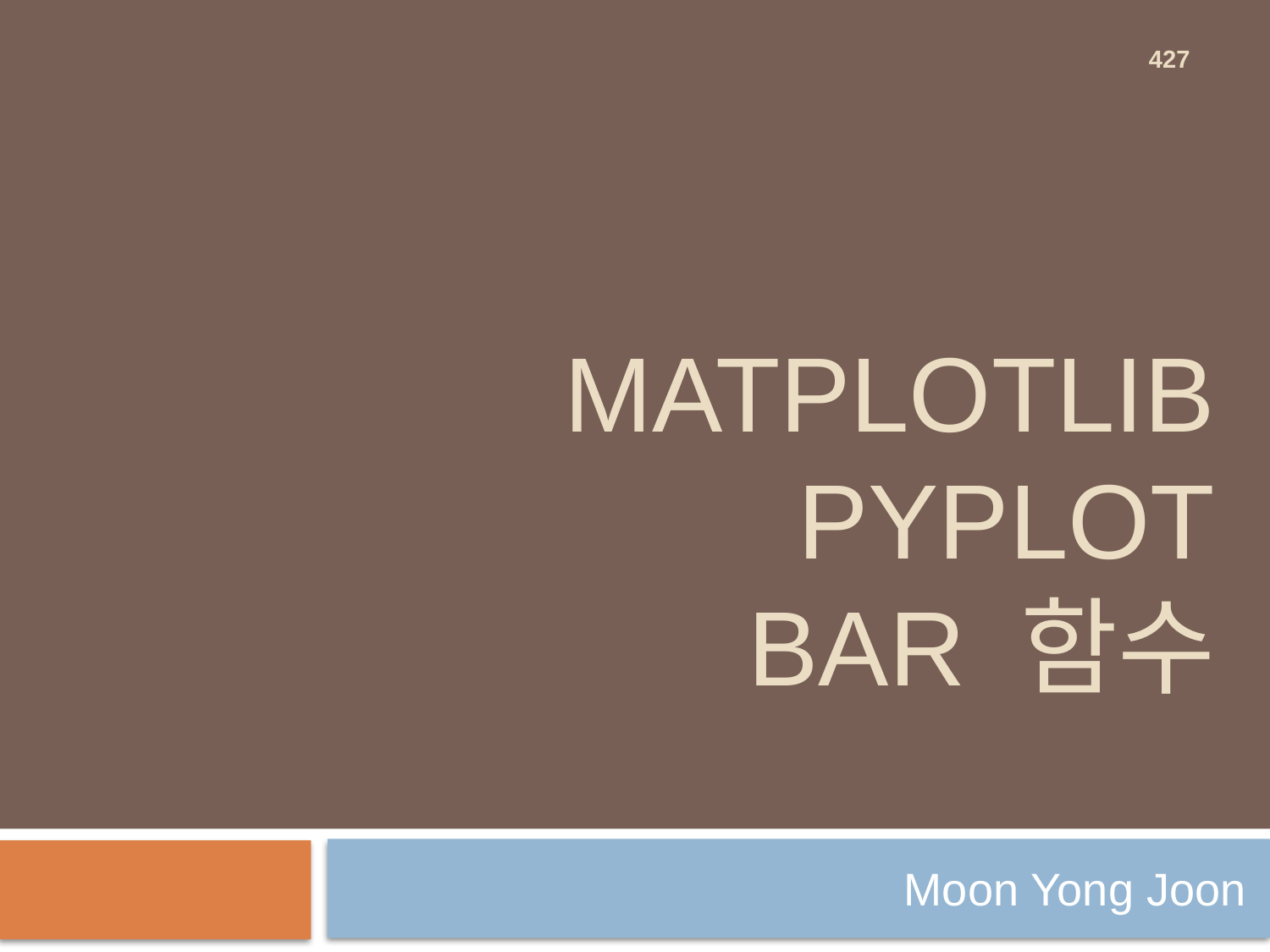

427
# MatPLOTLIB pyplot bar 함수
Moon Yong Joon